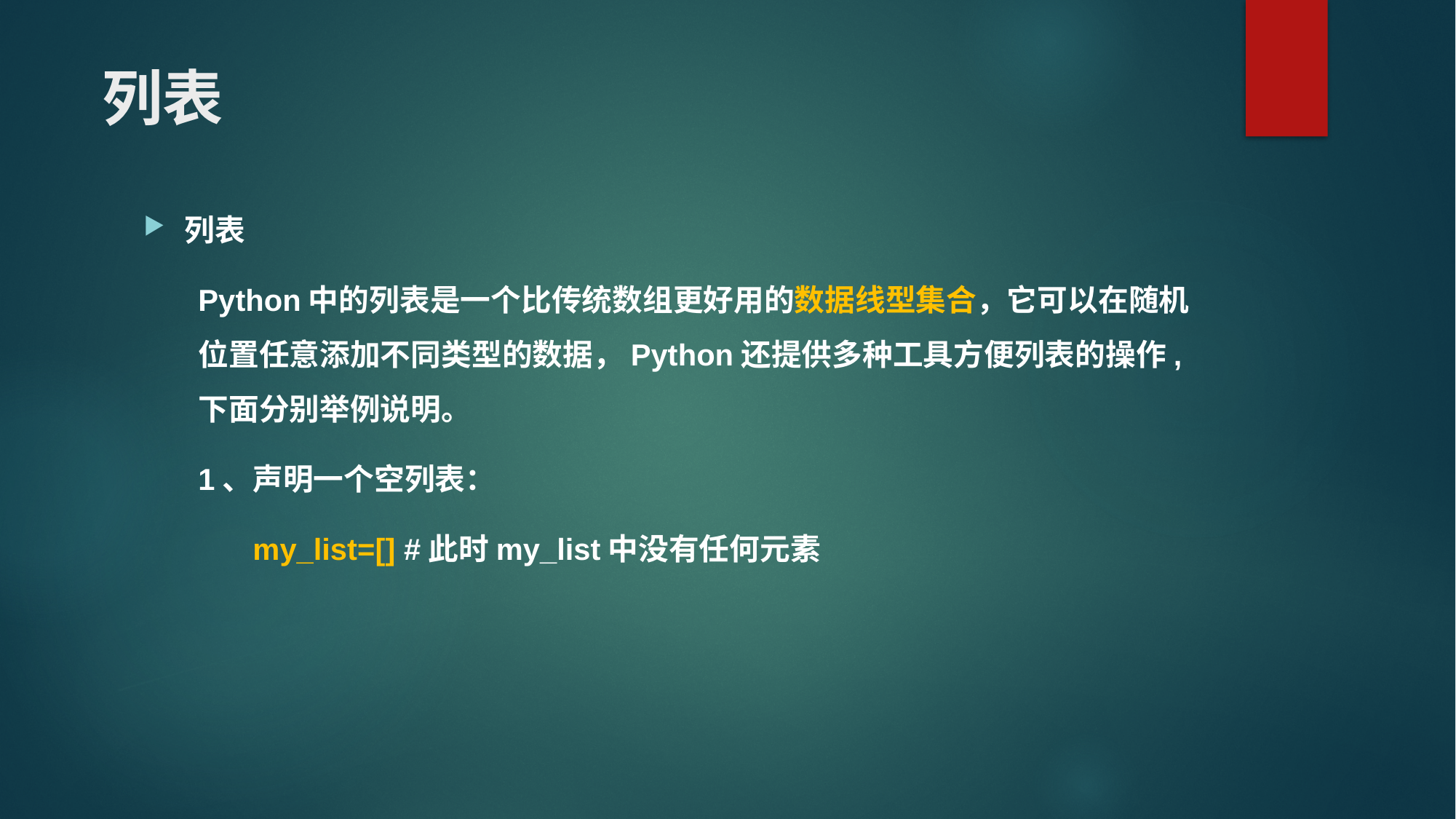

# 列表
列表
Python中的列表是一个比传统数组更好用的数据线型集合，它可以在随机位置任意添加不同类型的数据，Python还提供多种工具方便列表的操作,下面分别举例说明。
1、声明一个空列表：
my_list=[] #此时my_list中没有任何元素